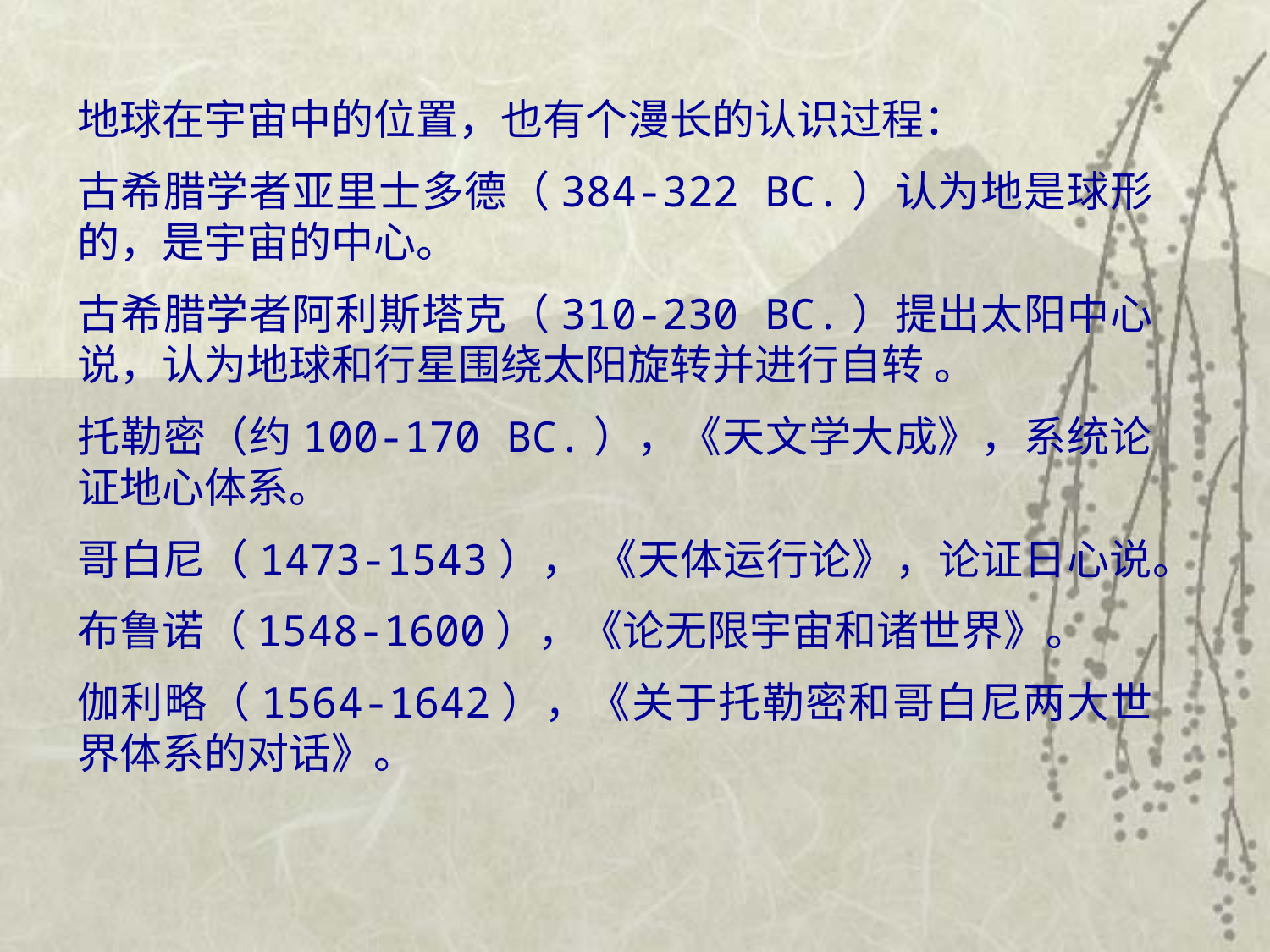

地球在宇宙中的位置，也有个漫长的认识过程：
古希腊学者亚里士多德（384-322 BC.）认为地是球形的，是宇宙的中心。
古希腊学者阿利斯塔克（310-230 BC.）提出太阳中心说，认为地球和行星围绕太阳旋转并进行自转 。
托勒密（约100-170 BC.），《天文学大成》，系统论证地心体系。
哥白尼（1473-1543）， 《天体运行论》，论证日心说。
布鲁诺（1548-1600），《论无限宇宙和诸世界》。
伽利略（1564-1642），《关于托勒密和哥白尼两大世界体系的对话》。